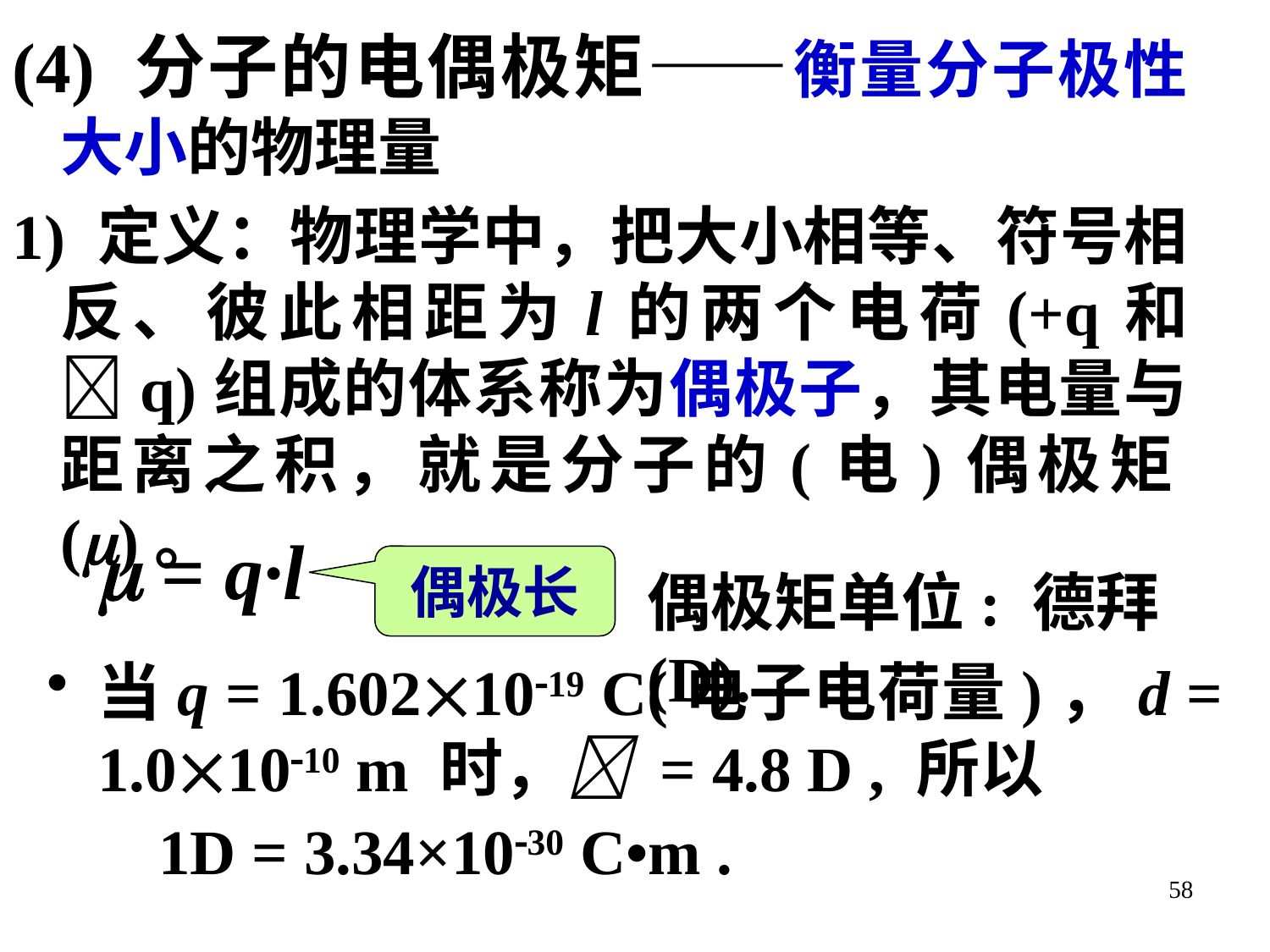

(4) 分子的电偶极矩——衡量分子极性大小的物理量
1) 定义：物理学中，把大小相等、符号相反、彼此相距为l的两个电荷(+q和−q)组成的体系称为偶极子，其电量与距离之积，就是分子的(电)偶极矩(μ)。
 μ = q·l
偶极长
偶极矩单位: 德拜(D).
当q = 1.602×10−19 C(电子电荷量)，d = 1.0×10−10 m 时，μ = 4.8 D , 所以
       1D = 3.34×10−30 C•m .
58